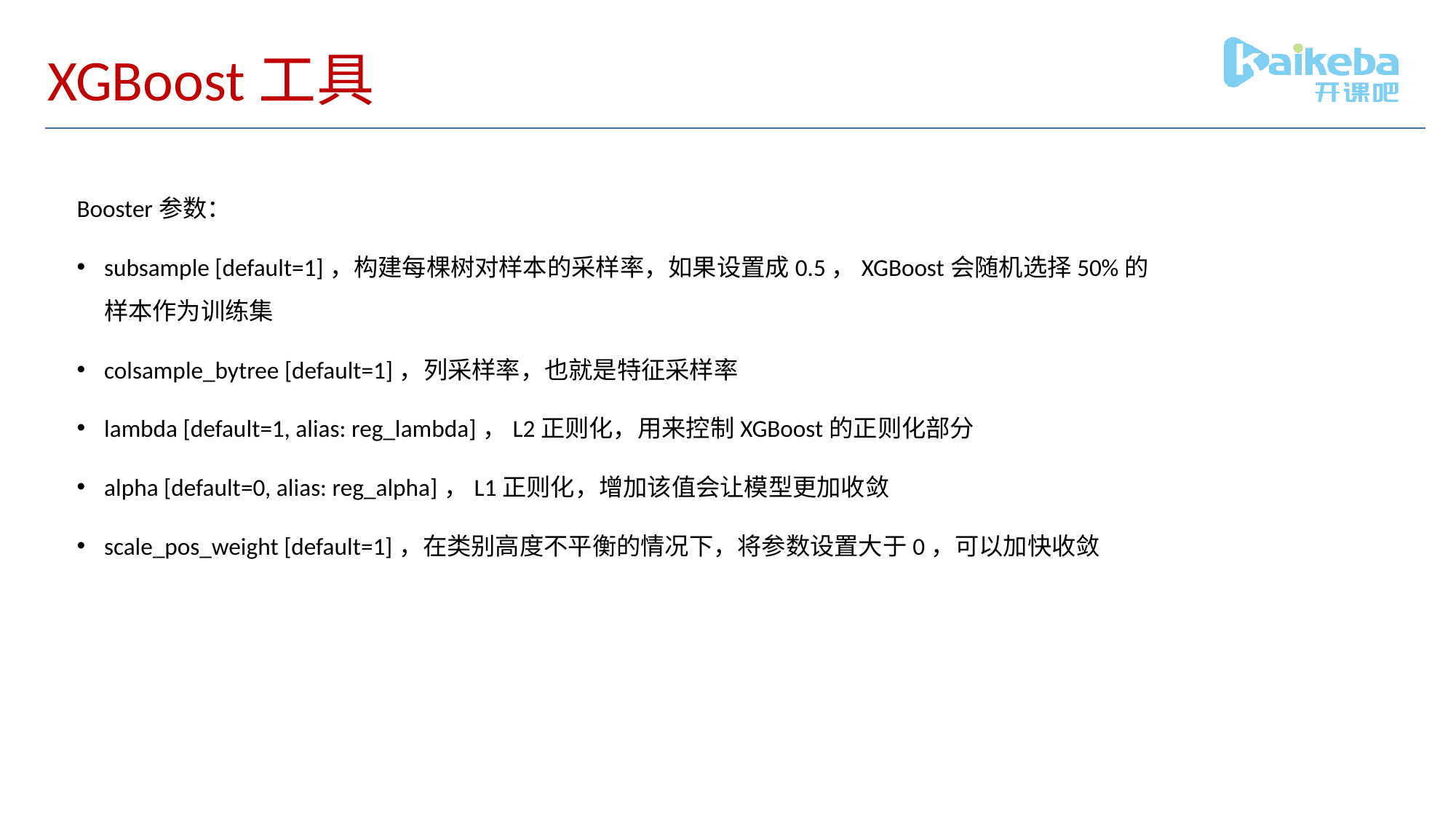

# XGBoost工具
Booster参数：
subsample [default=1]，构建每棵树对样本的采样率，如果设置成0.5，XGBoost会随机选择50%的样本作为训练集
colsample_bytree [default=1]，列采样率，也就是特征采样率
lambda [default=1, alias: reg_lambda]，L2正则化，用来控制XGBoost的正则化部分
alpha [default=0, alias: reg_alpha]，L1正则化，增加该值会让模型更加收敛
scale_pos_weight [default=1]，在类别高度不平衡的情况下，将参数设置大于0，可以加快收敛